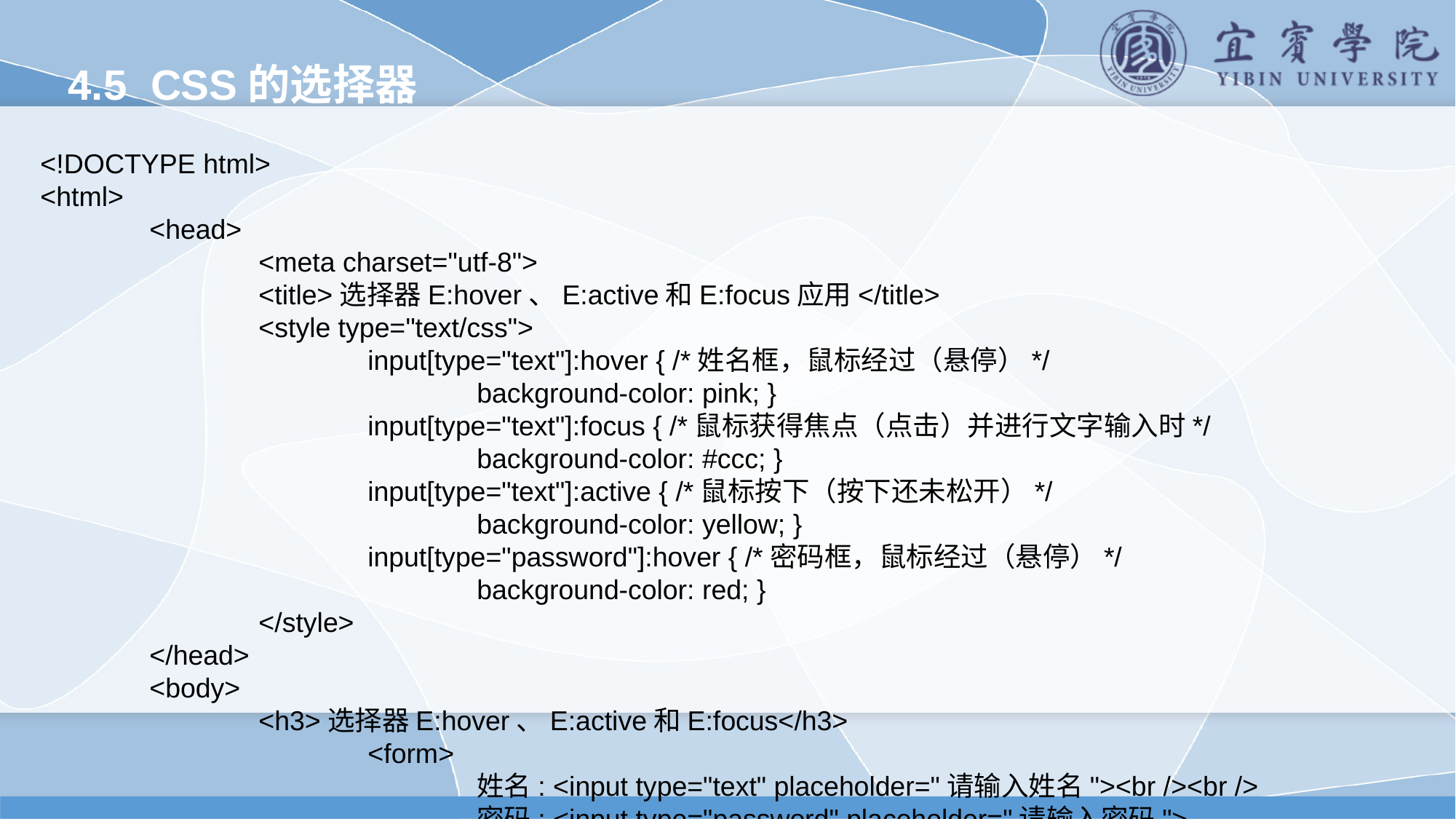

4.5  CSS的选择器
<!DOCTYPE html>
<html>
	<head>
		<meta charset="utf-8">
		<title>选择器E:hover、E:active和E:focus应用</title>
		<style type="text/css">
			input[type="text"]:hover { /*姓名框，鼠标经过（悬停）*/
				background-color: pink; }
			input[type="text"]:focus { /*鼠标获得焦点（点击）并进行文字输入时*/
				background-color: #ccc; }
			input[type="text"]:active { /*鼠标按下（按下还未松开）*/
				background-color: yellow; }
			input[type="password"]:hover { /*密码框，鼠标经过（悬停）*/
				background-color: red; }
		</style>
	</head>
	<body>
		<h3>选择器E:hover、E:active和E:focus</h3>
			<form>
				姓名: <input type="text" placeholder="请输入姓名"><br /><br />
				密码: <input type="password" placeholder="请输入密码">
			</form>
	</body>
</html>